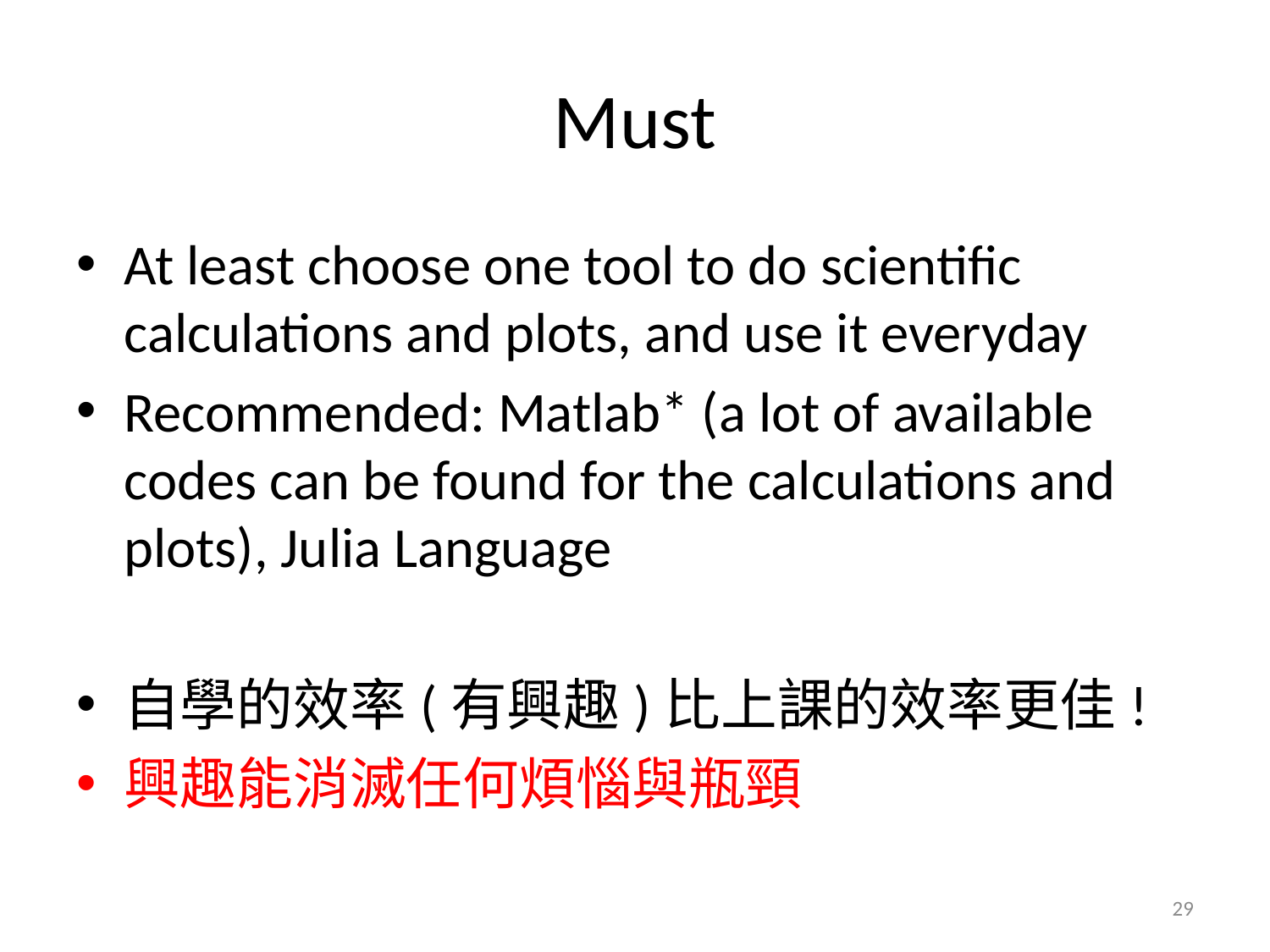

# Must
At least choose one tool to do scientific calculations and plots, and use it everyday
Recommended: Matlab* (a lot of available codes can be found for the calculations and plots), Julia Language

自學的效率(有興趣)比上課的效率更佳!
興趣能消滅任何煩惱與瓶頸
29